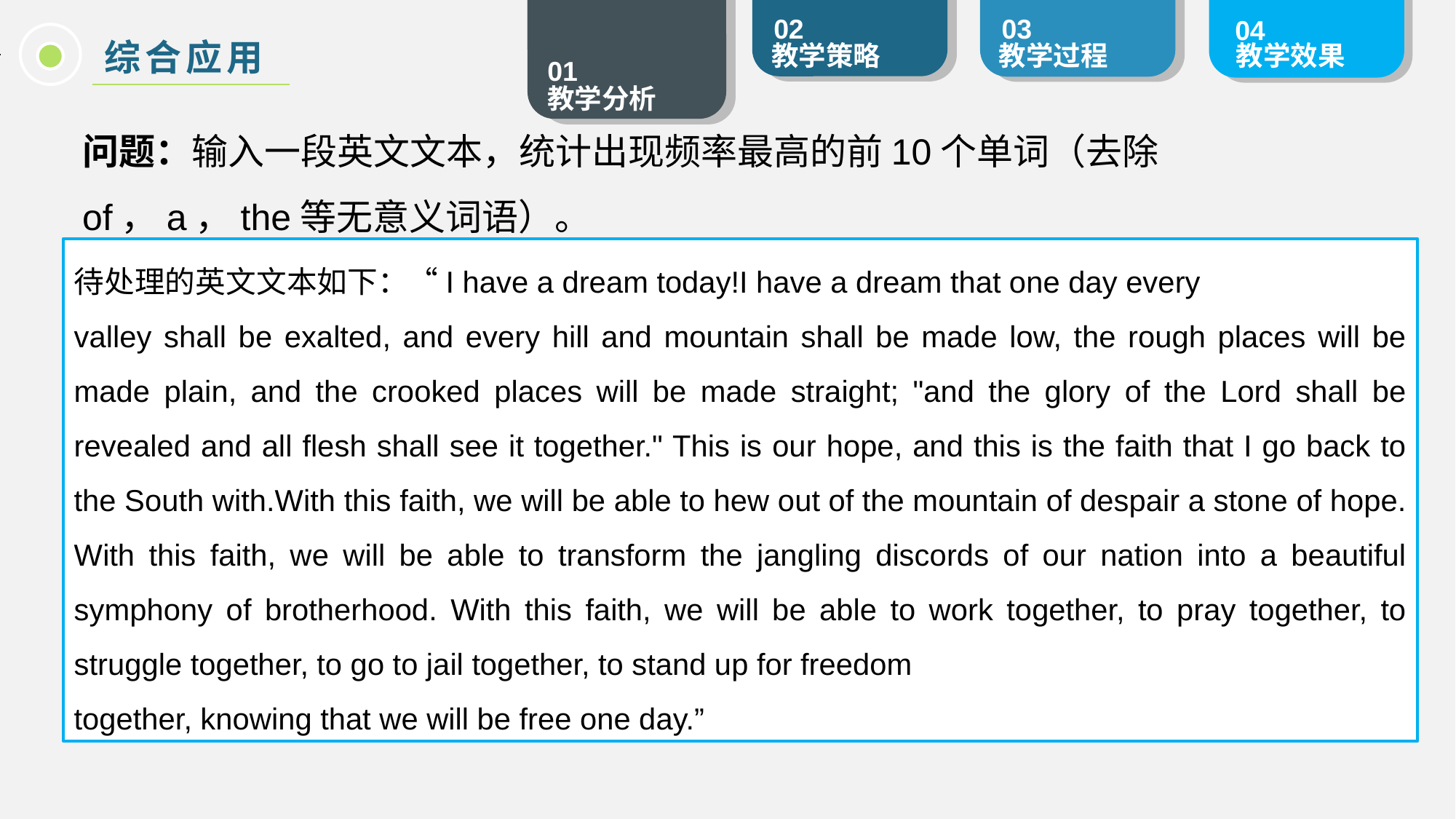

综合应用

问题：输入一段英文文本，统计出现频率最高的前10个单词（去除of，a，the等无意义词语）。

待处理的英文文本如下：“I have a dream today!I have a dream that one day every
valley shall be exalted, and every hill and mountain shall be made low, the rough places will be made plain, and the crooked places will be made straight; "and the glory of the Lord shall be revealed and all flesh shall see it together." This is our hope, and this is the faith that I go back to the South with.With this faith, we will be able to hew out of the mountain of despair a stone of hope. With this faith, we will be able to transform the jangling discords of our nation into a beautiful symphony of brotherhood. With this faith, we will be able to work together, to pray together, to struggle together, to go to jail together, to stand up for freedom
together, knowing that we will be free one day.”